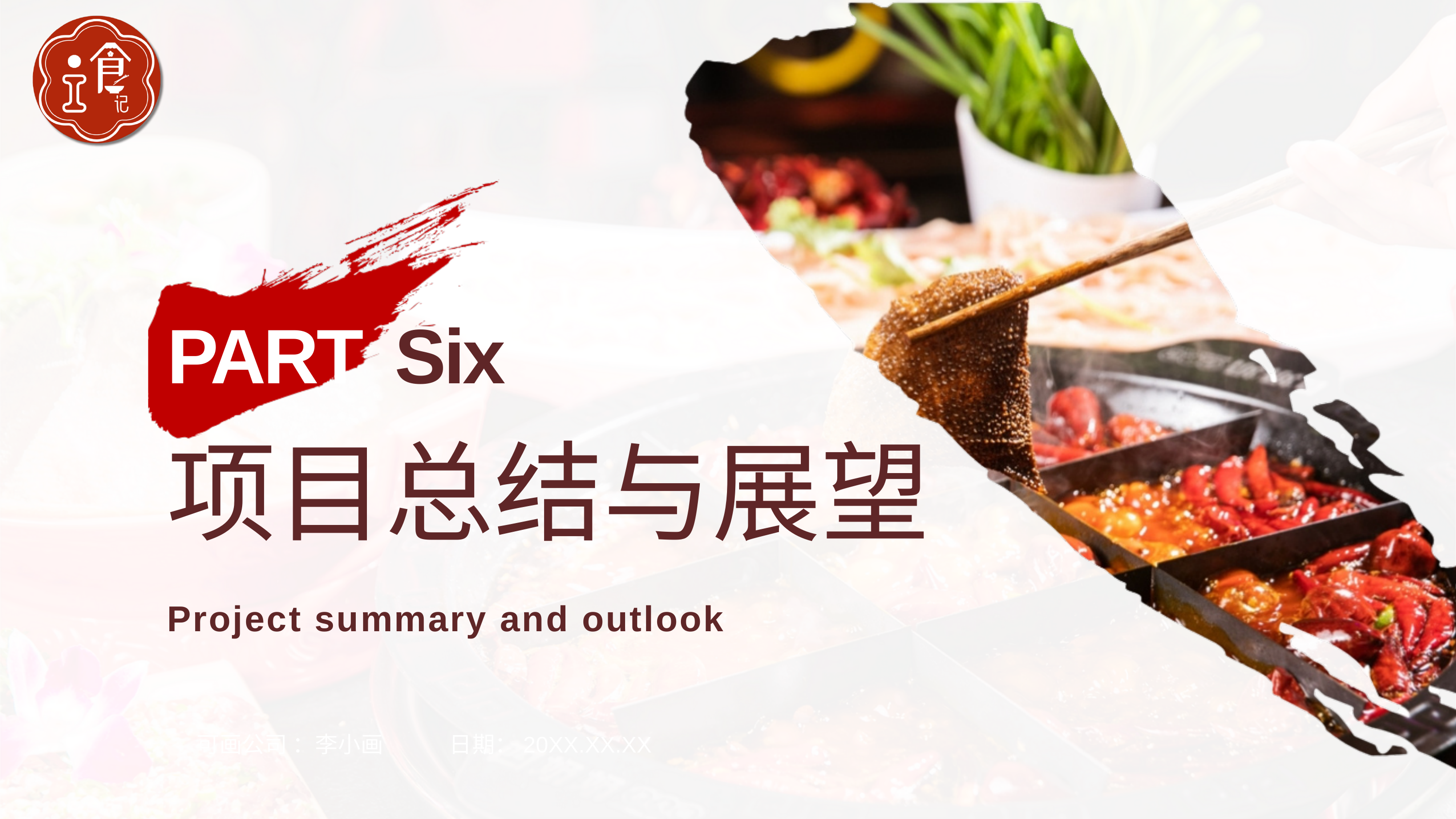

PART
Six
项目总结与展望

Project summary and outlook
可画公司 ：李小画             日期：20XX.XX.XX